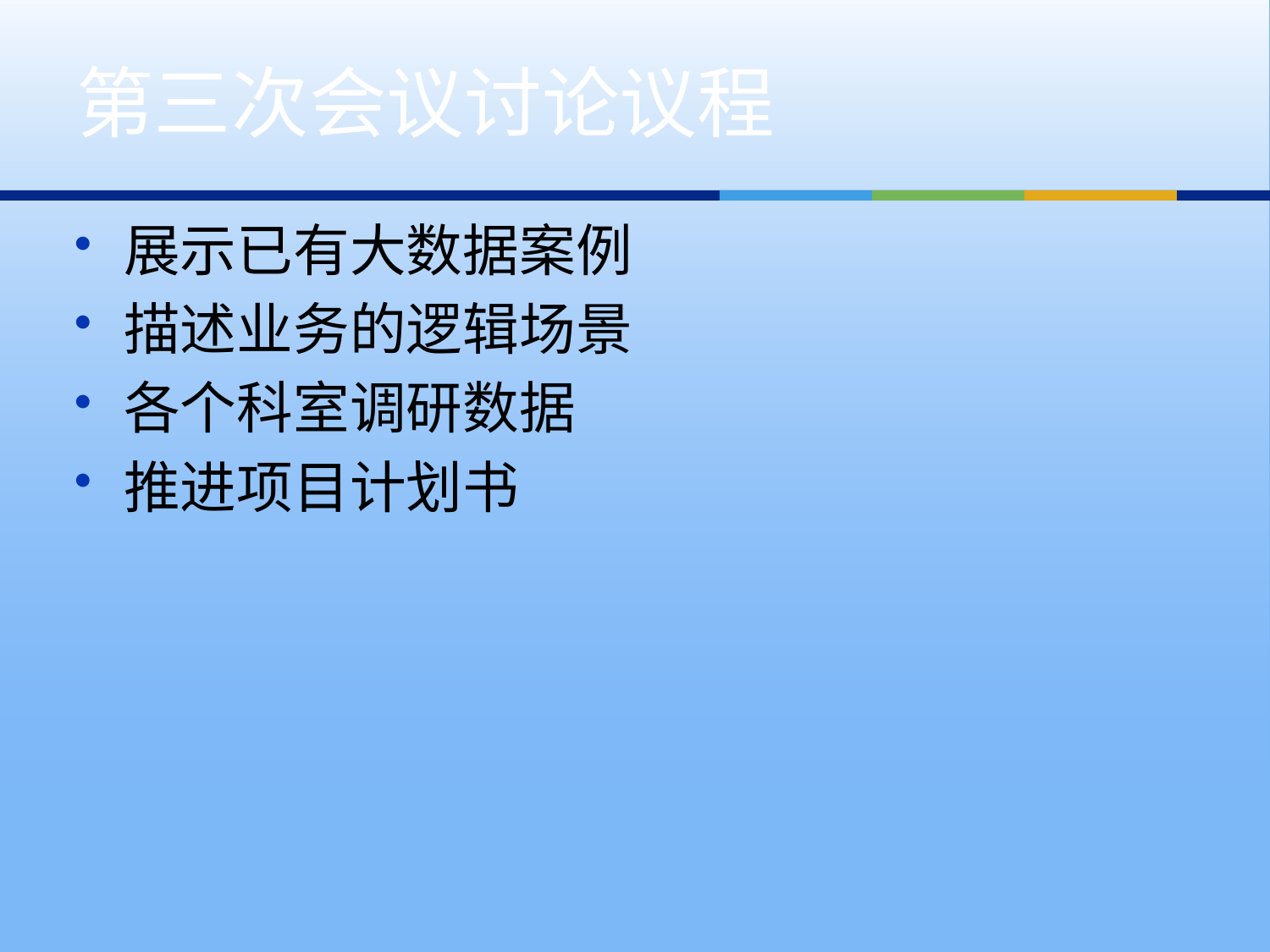

# 第三次会议讨论议程
展示已有大数据案例
描述业务的逻辑场景
各个科室调研数据
推进项目计划书